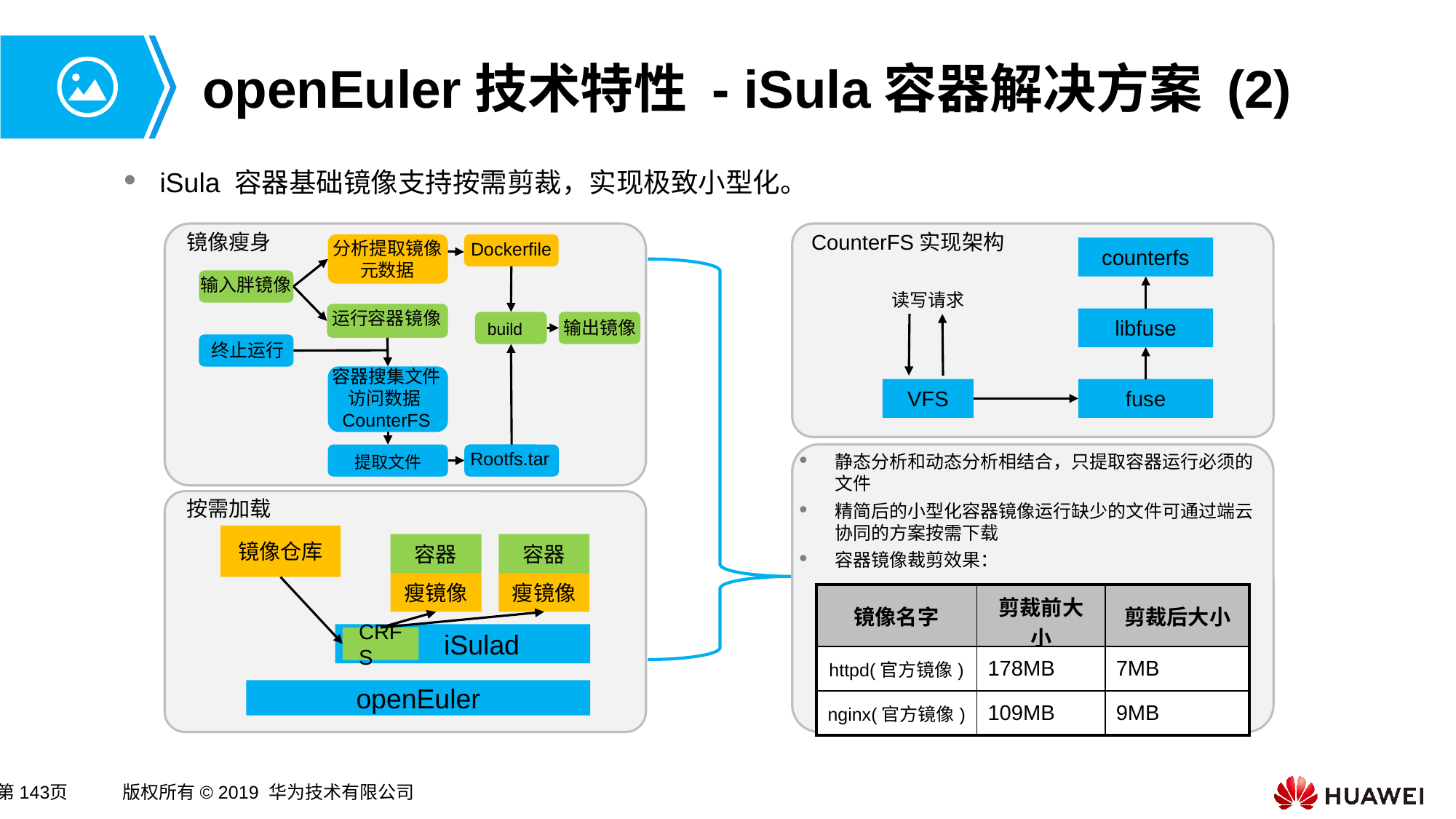

# openEuler技术特性 - iSula容器解决方案 (2)
iSula 容器基础镜像支持按需剪裁，实现极致小型化。
镜像瘦身
CounterFS实现架构

分析提取镜像元数据
Dockerfile

counterfs

输入胖镜像

读写请求
运行容器镜像

libfuse
输出镜像
build

终止运行

容器搜集文件访问数据CounterFS

VFS
fuse
Rootfs.tar

提取文件
静态分析和动态分析相结合，只提取容器运行必须的文件
精简后的小型化容器镜像运行缺少的文件可通过端云协同的方案按需下载
容器镜像裁剪效果：

按需加载

镜像仓库
容器
容器
瘦镜像
瘦镜像
| 镜像名字 | 剪裁前大小 | 剪裁后大小 |
| --- | --- | --- |
| httpd(官方镜像) | 178MB | 7MB |
| nginx(官方镜像) | 109MB | 9MB |
     iSulad
CRFS
openEuler